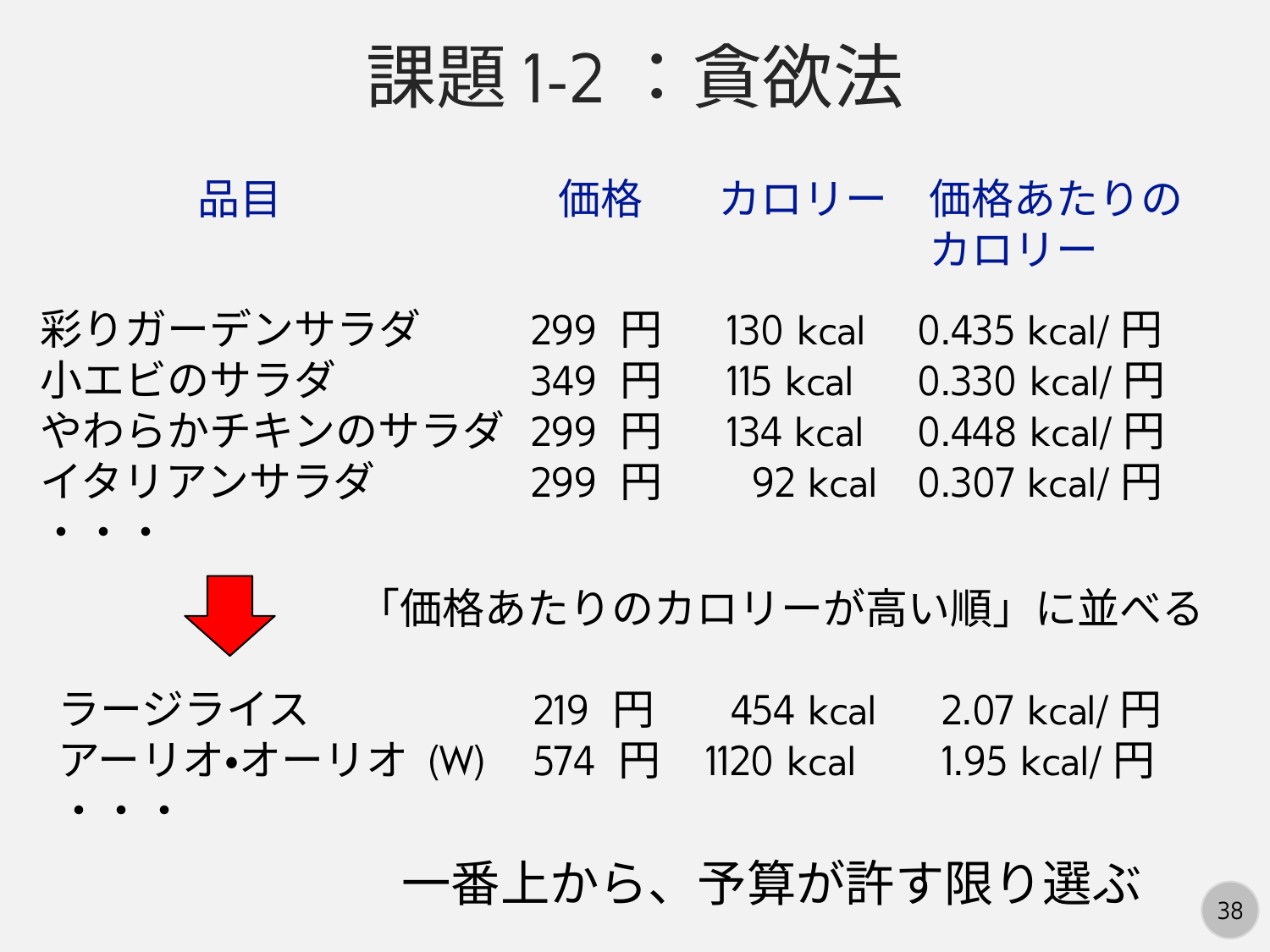

課題1-2：貪欲法
品目
価格
カロリー
価格あたりの
カロリー
彩りガーデンサラダ
小エビのサラダ
やわらかチキンのサラダ
イタリアンサラダ
・・・
299 円
349 円
299 円
299 円
130 kcal
115 kcal
134 kcal
  92 kcal
0.435 kcal/円
0.330 kcal/円
0.448 kcal/円
0.307 kcal/円

「価格あたりのカロリーが高い順」に並べる
ラージライス
アーリオ・オーリオ (W)
・・・
219 円
574 円
  454 kcal
1120 kcal
2.07 kcal/円
1.95 kcal/円
一番上から、予算が許す限り選ぶ